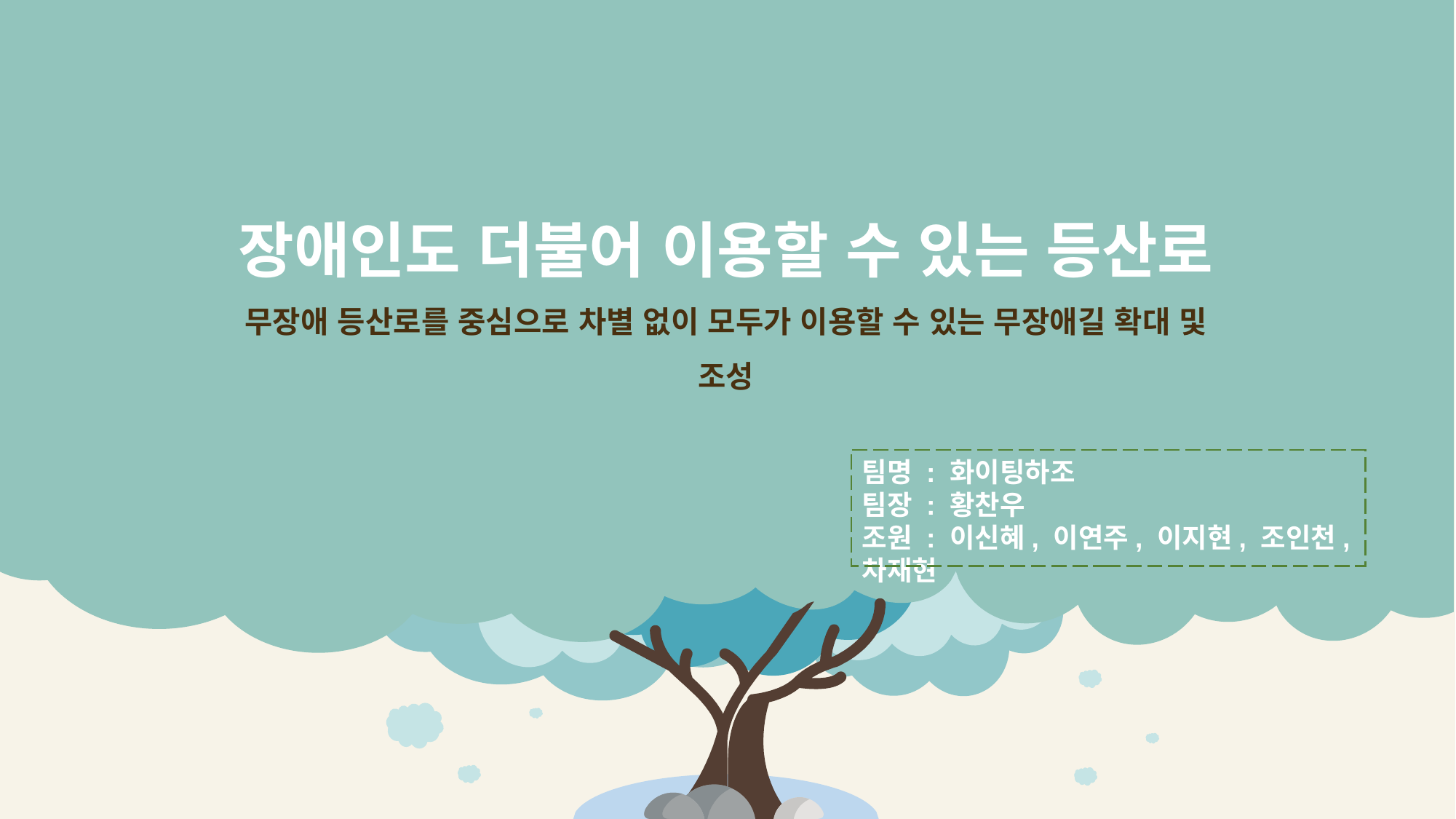

장애인도 더불어 이용할 수 있는 등산로
무장애 등산로를 중심으로 차별 없이 모두가 이용할 수 있는 무장애길 확대 및 조성

팀명 : 화이팅하조
팀장 : 황찬우
조원 : 이신혜, 이연주, 이지현, 조인천, 차재현